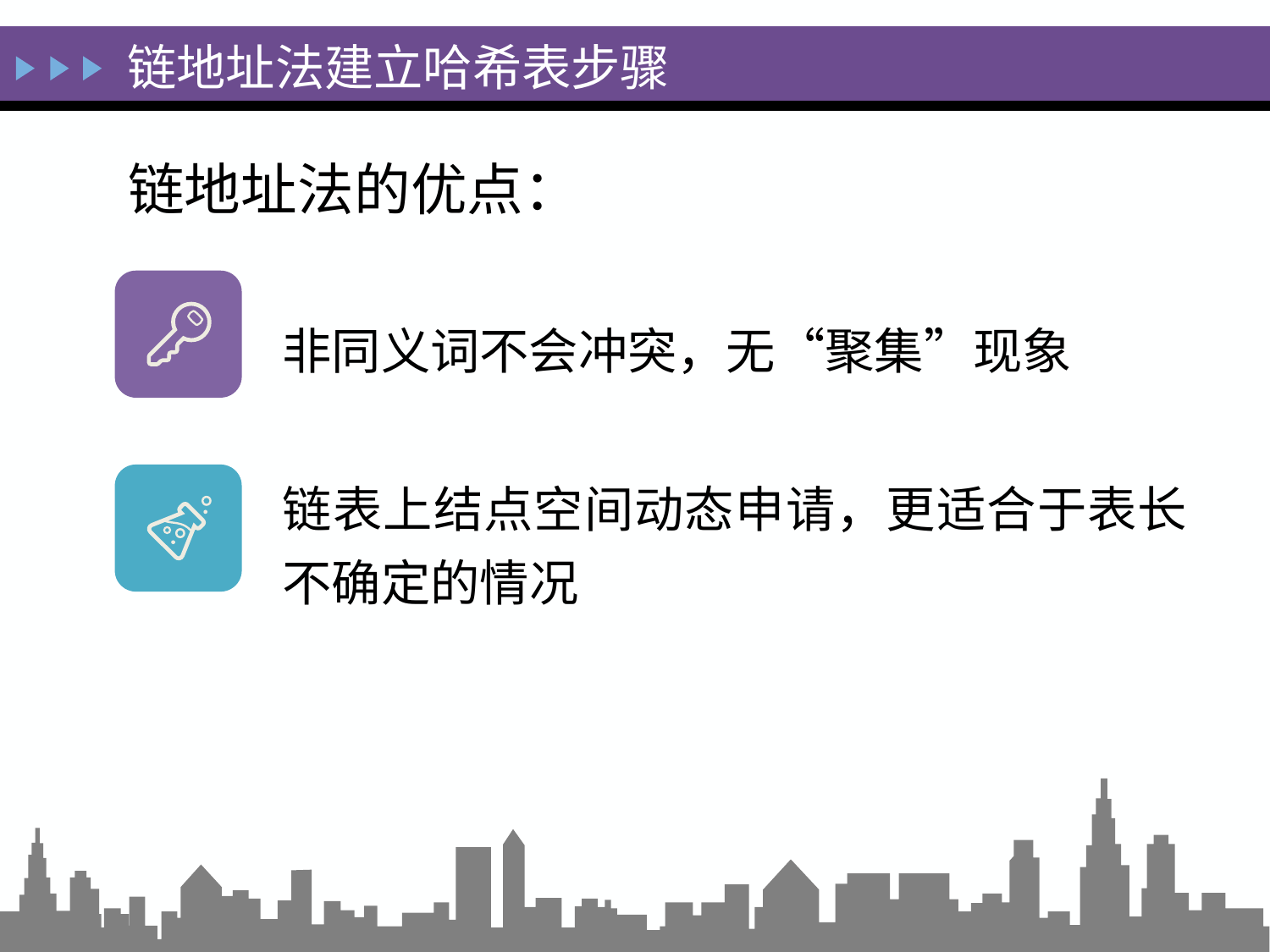

链地址法建立哈希表步骤
链地址法的优点：

非同义词不会冲突，无“聚集”现象

链表上结点空间动态申请，更适合于表长不确定的情况